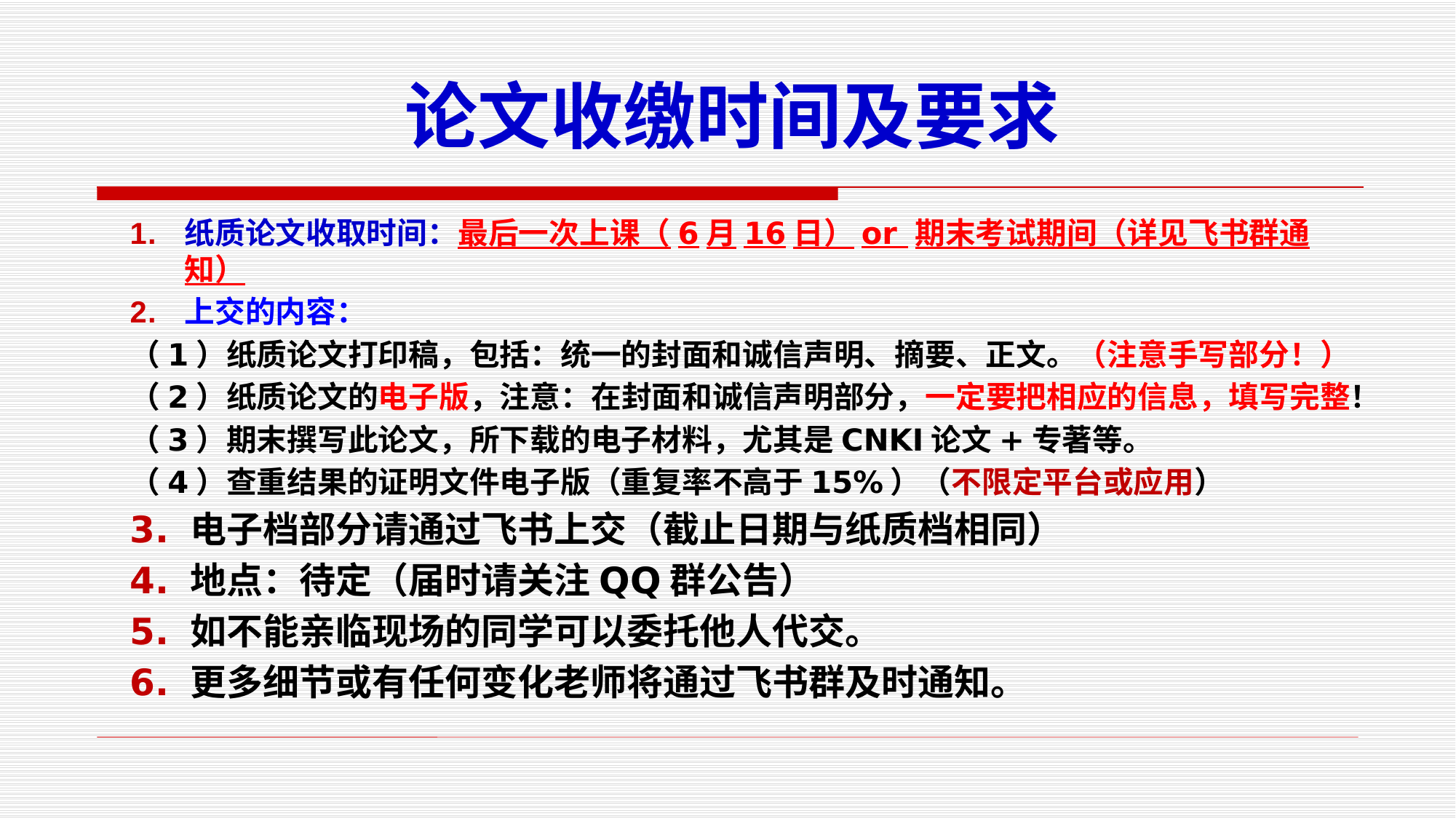

# 论文收缴时间及要求
纸质论文收取时间：最后一次上课（6月16日）or 期末考试期间（详见飞书群通知）
上交的内容：
（1）纸质论文打印稿，包括：统一的封面和诚信声明、摘要、正文。（注意手写部分！）
（2）纸质论文的电子版，注意：在封面和诚信声明部分，一定要把相应的信息，填写完整！
（3）期末撰写此论文，所下载的电子材料，尤其是CNKI论文+专著等。
（4）查重结果的证明文件电子版（重复率不高于15%）（不限定平台或应用）
3. 电子档部分请通过飞书上交（截止日期与纸质档相同）
4. 地点：待定（届时请关注QQ群公告）
5. 如不能亲临现场的同学可以委托他人代交。
6. 更多细节或有任何变化老师将通过飞书群及时通知。